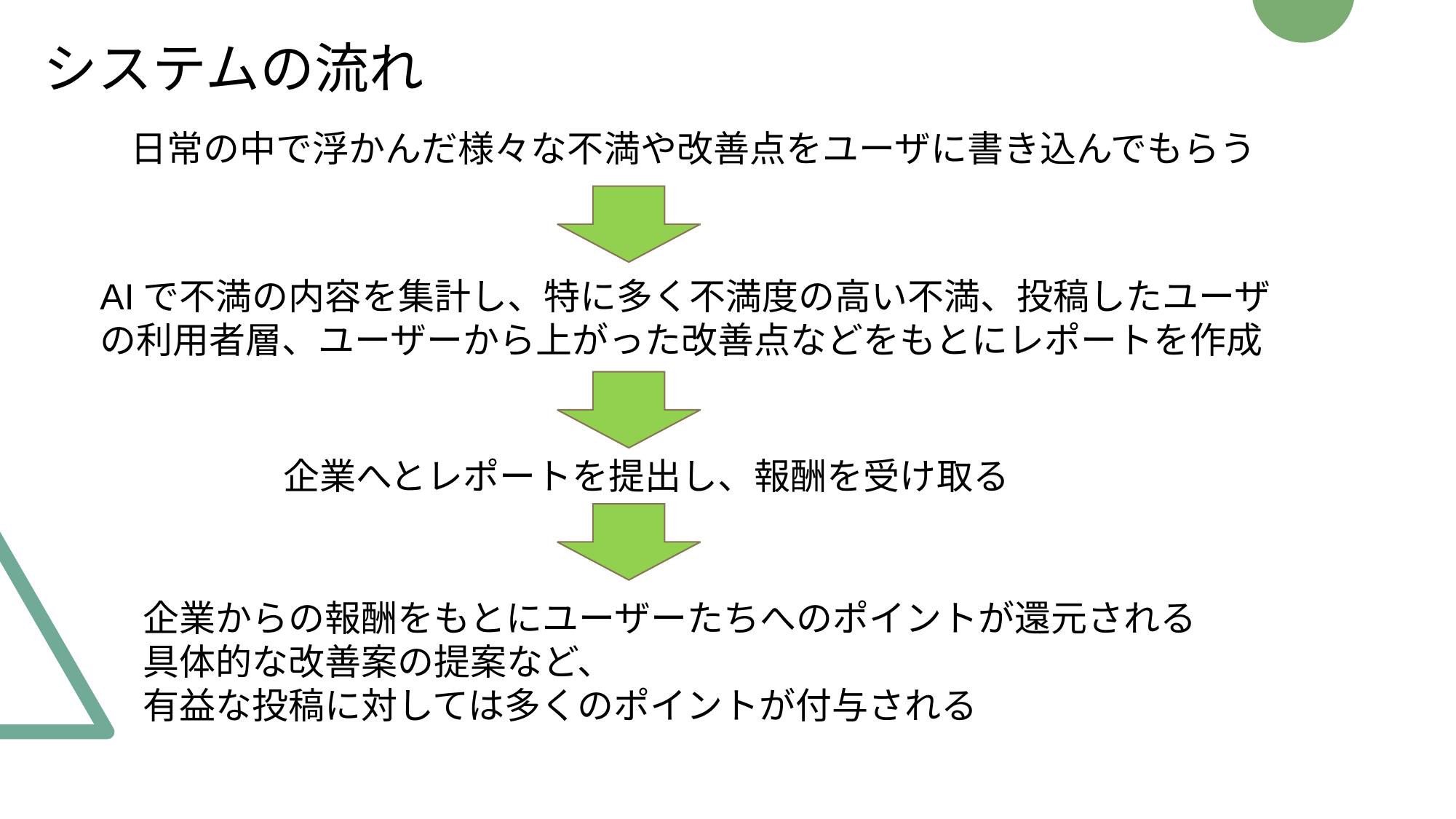

システムの流れ
日常の中で浮かんだ様々な不満や改善点をユーザに書き込んでもらう

AIで不満の内容を集計し、特に多く不満度の高い不満、投稿したユーザの利用者層、ユーザーから上がった改善点などをもとにレポートを作成

企業へとレポートを提出し、報酬を受け取る

企業からの報酬をもとにユーザーたちへのポイントが還元される
具体的な改善案の提案など、
有益な投稿に対しては多くのポイントが付与される